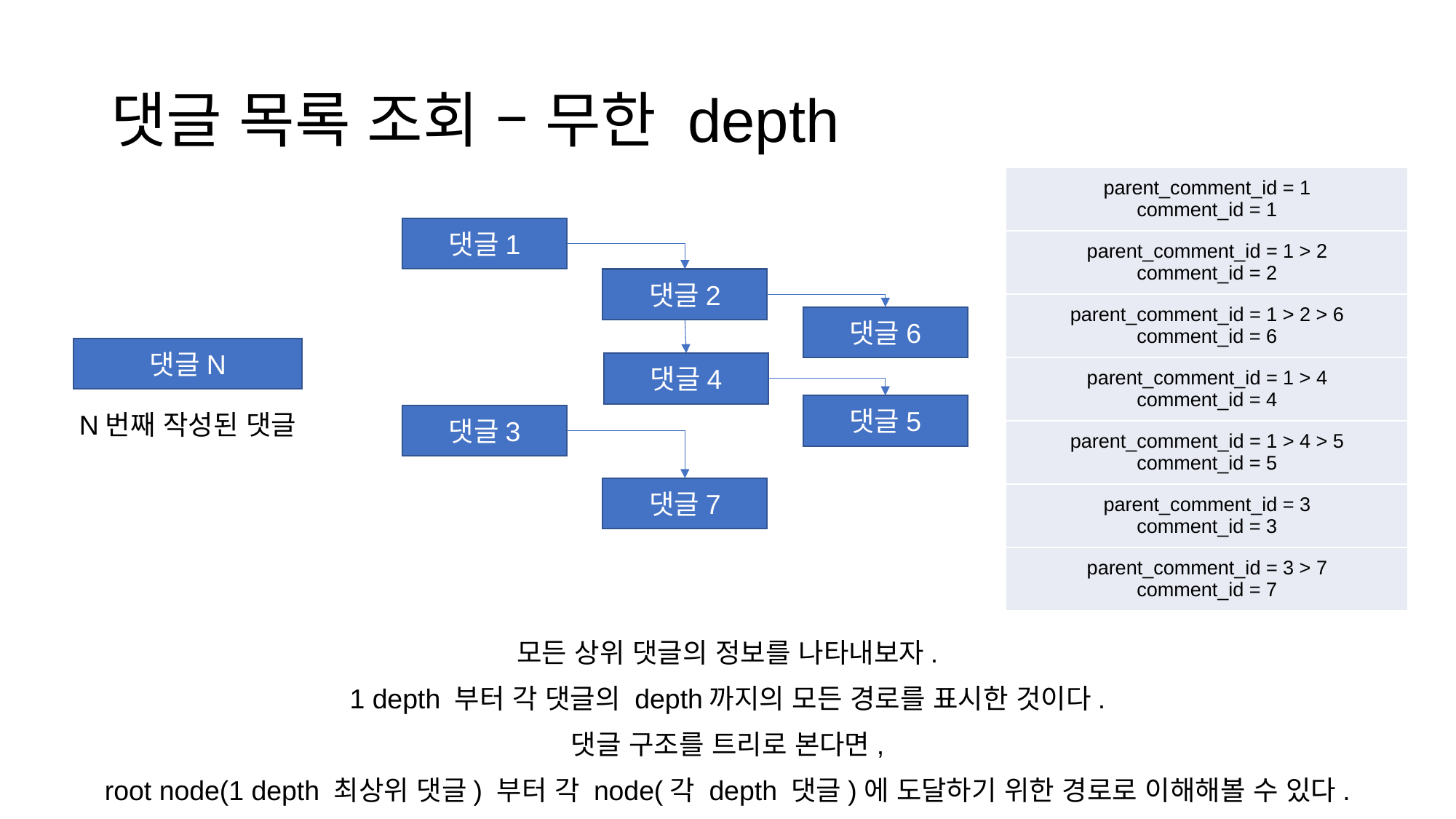

# 댓글 목록 조회 – 무한 depth
| parent\_comment\_id = 1 comment\_id = 1 |
| --- |
| parent\_comment\_id = 1 > 2 comment\_id = 2 |
| parent\_comment\_id = 1 > 2 > 6 comment\_id = 6 |
| parent\_comment\_id = 1 > 4 comment\_id = 4 |
| parent\_comment\_id = 1 > 4 > 5 comment\_id = 5 |
| parent\_comment\_id = 3 comment\_id = 3 |
| parent\_comment\_id = 3 > 7 comment\_id = 7 |
댓글1
댓글2
댓글6
댓글N
댓글4
댓글5
N번째 작성된 댓글
댓글3
댓글7
모든 상위 댓글의 정보를 나타내보자.
1 depth 부터 각 댓글의 depth까지의 모든 경로를 표시한 것이다.
댓글 구조를 트리로 본다면,
root node(1 depth 최상위 댓글) 부터 각 node(각 depth 댓글)에 도달하기 위한 경로로 이해해볼 수 있다.